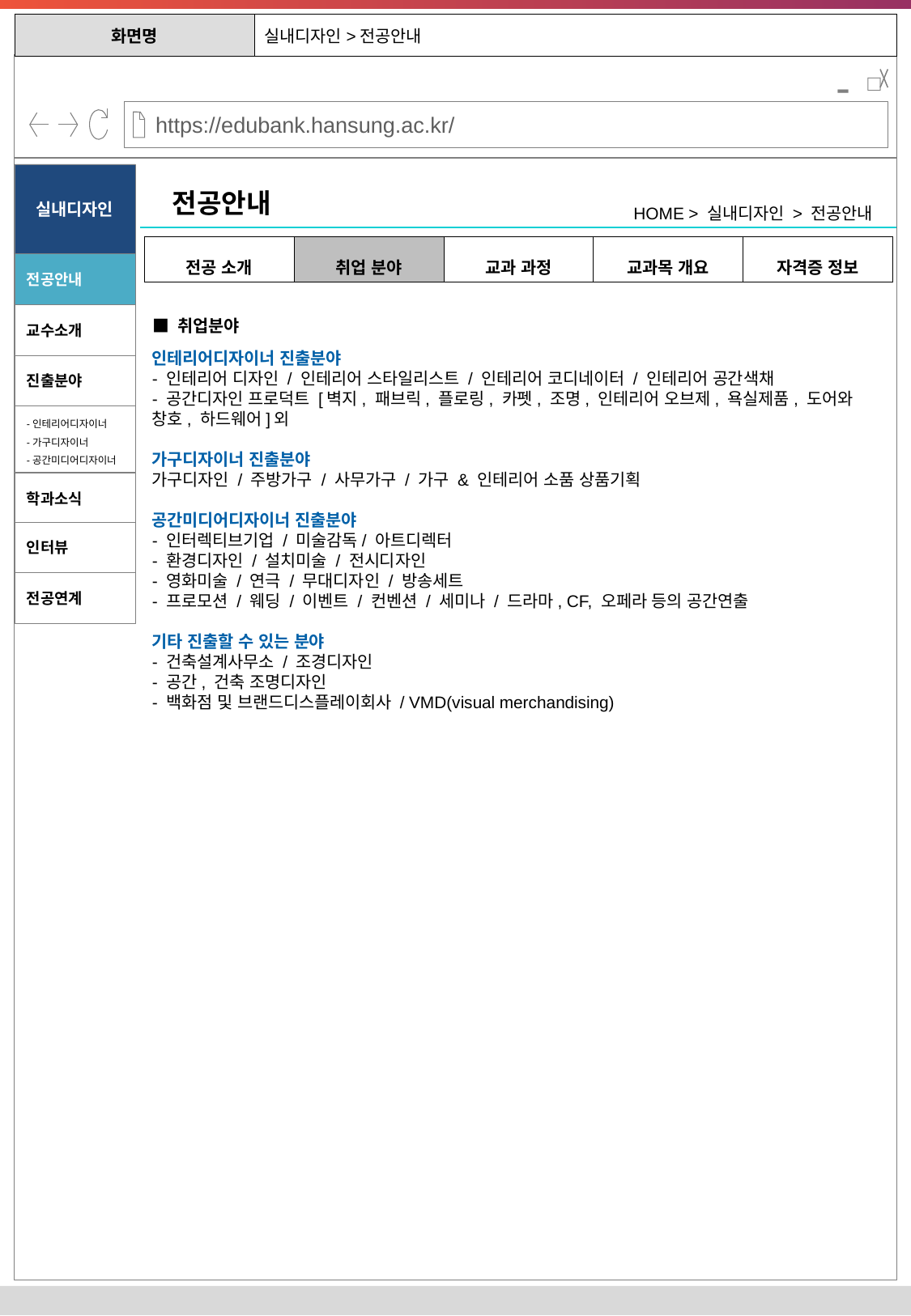

| 화면명 | 실내디자인>전공안내 |
| --- | --- |
-
실내디자인
전공안내
HOME > 실내디자인 > 전공안내
| 전공 소개 | 취업 분야 | 교과 과정 | 교과목 개요 | 자격증 정보 |
| --- | --- | --- | --- | --- |
전공안내
교수소개
■ 취업분야
인테리어디자이너 진출분야
- 인테리어 디자인 / 인테리어 스타일리스트 / 인테리어 코디네이터 / 인테리어 공간색채
- 공간디자인 프로덕트 [벽지, 패브릭, 플로링, 카펫, 조명, 인테리어 오브제, 욕실제품, 도어와 창호, 하드웨어]외

가구디자이너 진출분야
가구디자인 / 주방가구 / 사무가구 / 가구 & 인테리어 소품 상품기획

공간미디어디자이너 진출분야
- 인터렉티브기업 / 미술감독/ 아트디렉터
- 환경디자인 / 설치미술 / 전시디자인
- 영화미술 / 연극 / 무대디자인 / 방송세트
- 프로모션 / 웨딩 / 이벤트 / 컨벤션 / 세미나 / 드라마, CF, 오페라 등의 공간연출

기타 진출할 수 있는 분야
- 건축설계사무소 / 조경디자인
- 공간, 건축 조명디자인
- 백화점 및 브랜드디스플레이회사 / VMD(visual merchandising)
진출분야
-인테리어디자이너
-가구디자이너
-공간미디어디자이너
학과소식
인터뷰
전공연계